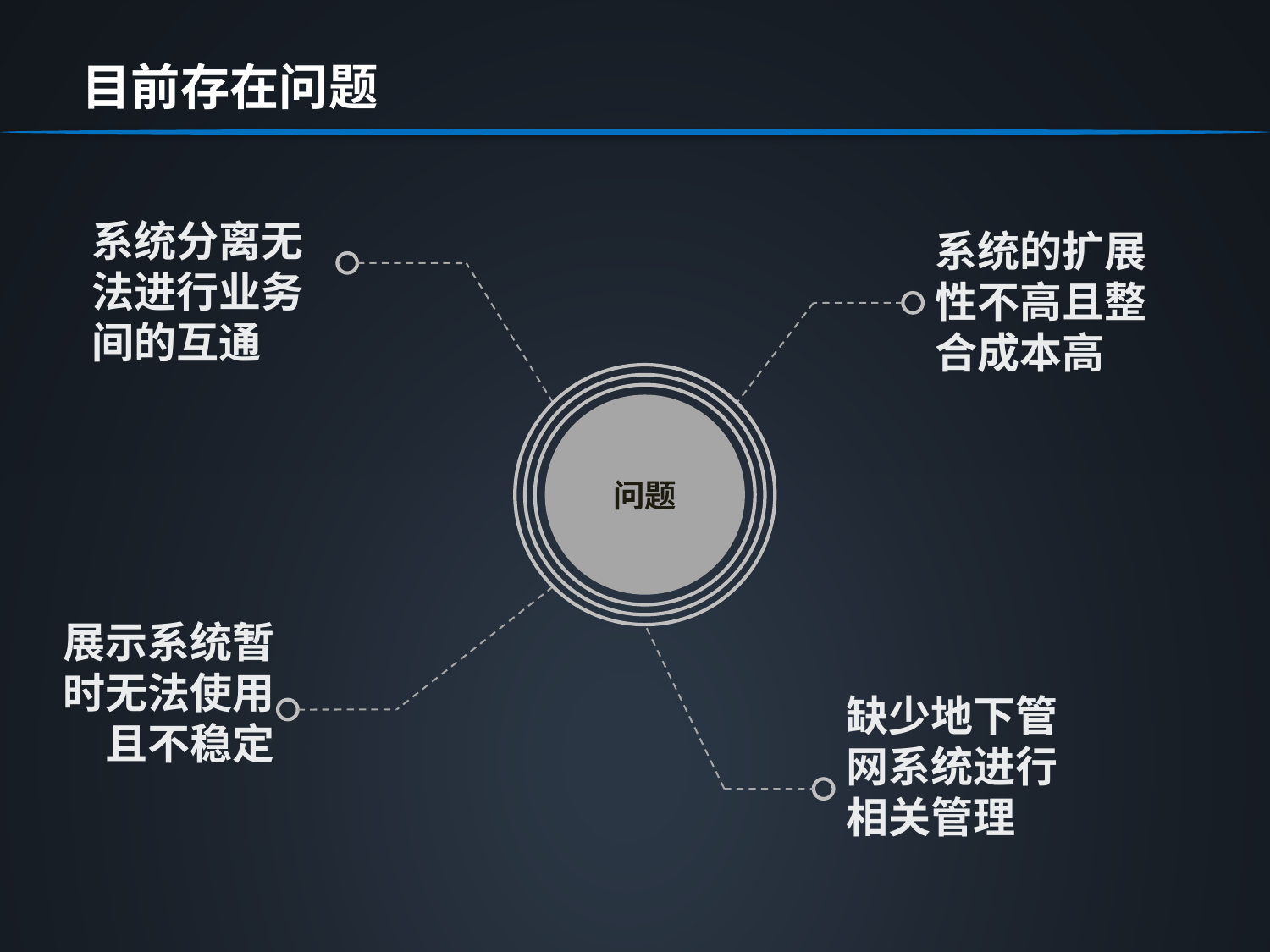

目前存在问题

系统分离无法进行业务间的互通

系统的扩展性不高且整合成本高

问题

展示系统暂时无法使用且不稳定

缺少地下管网系统进行相关管理